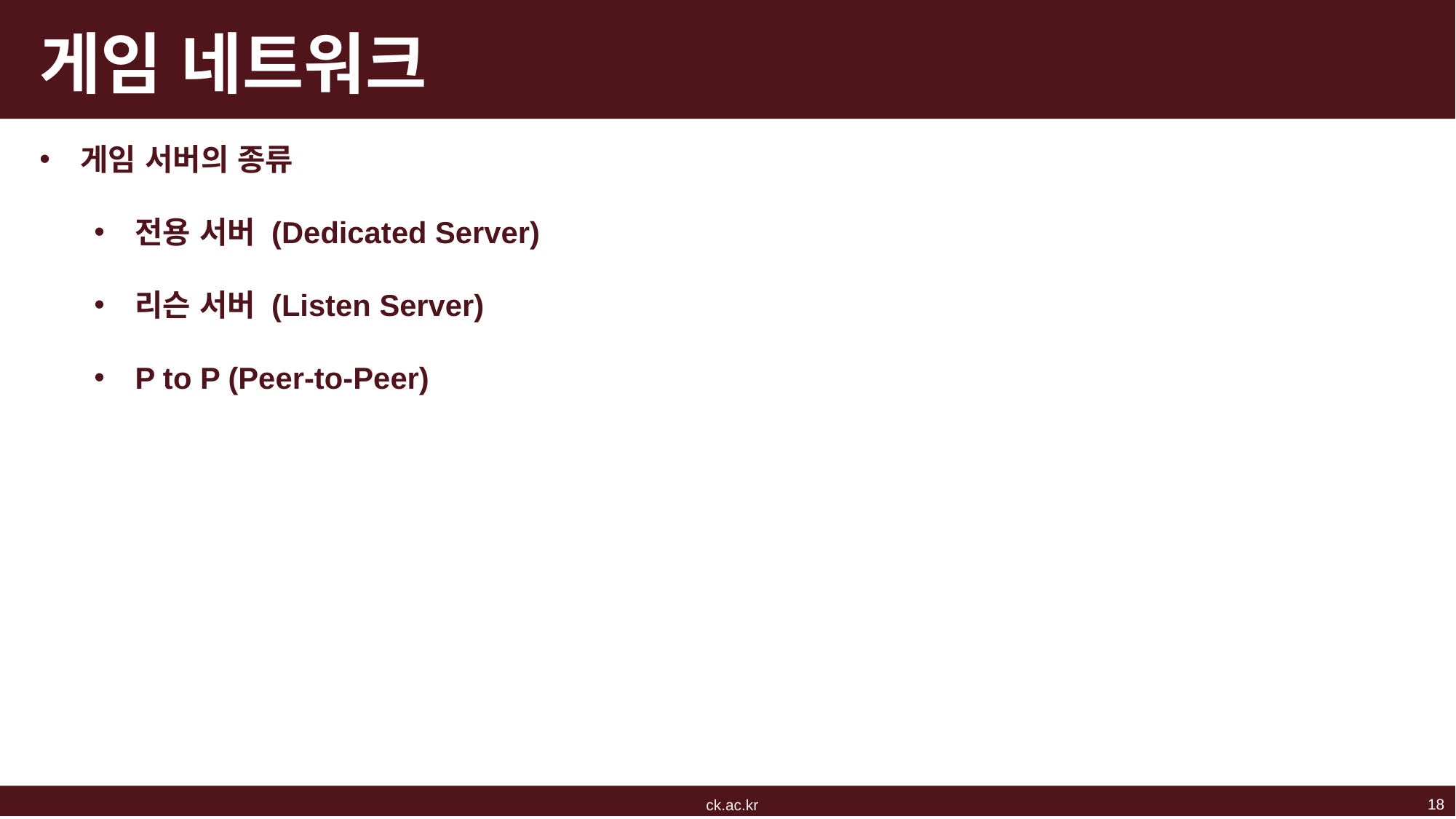

# 게임 네트워크
게임 서버의 종류

전용 서버 (Dedicated Server)

리슨 서버 (Listen Server)

P to P (Peer-to-Peer)
18
ck.ac.kr